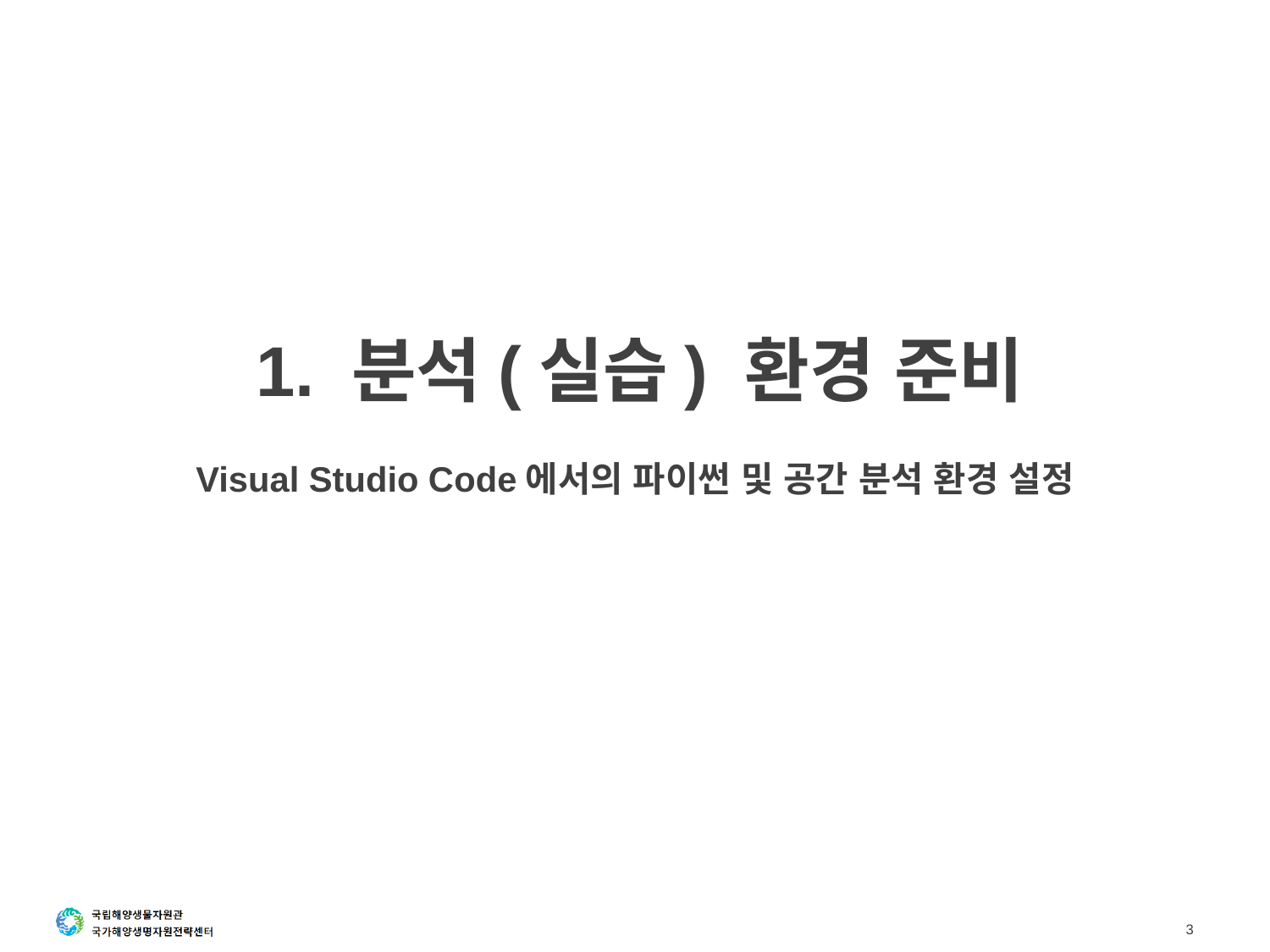

# 1. 분석(실습) 환경 준비
Visual Studio Code에서의 파이썬 및 공간 분석 환경 설정
3